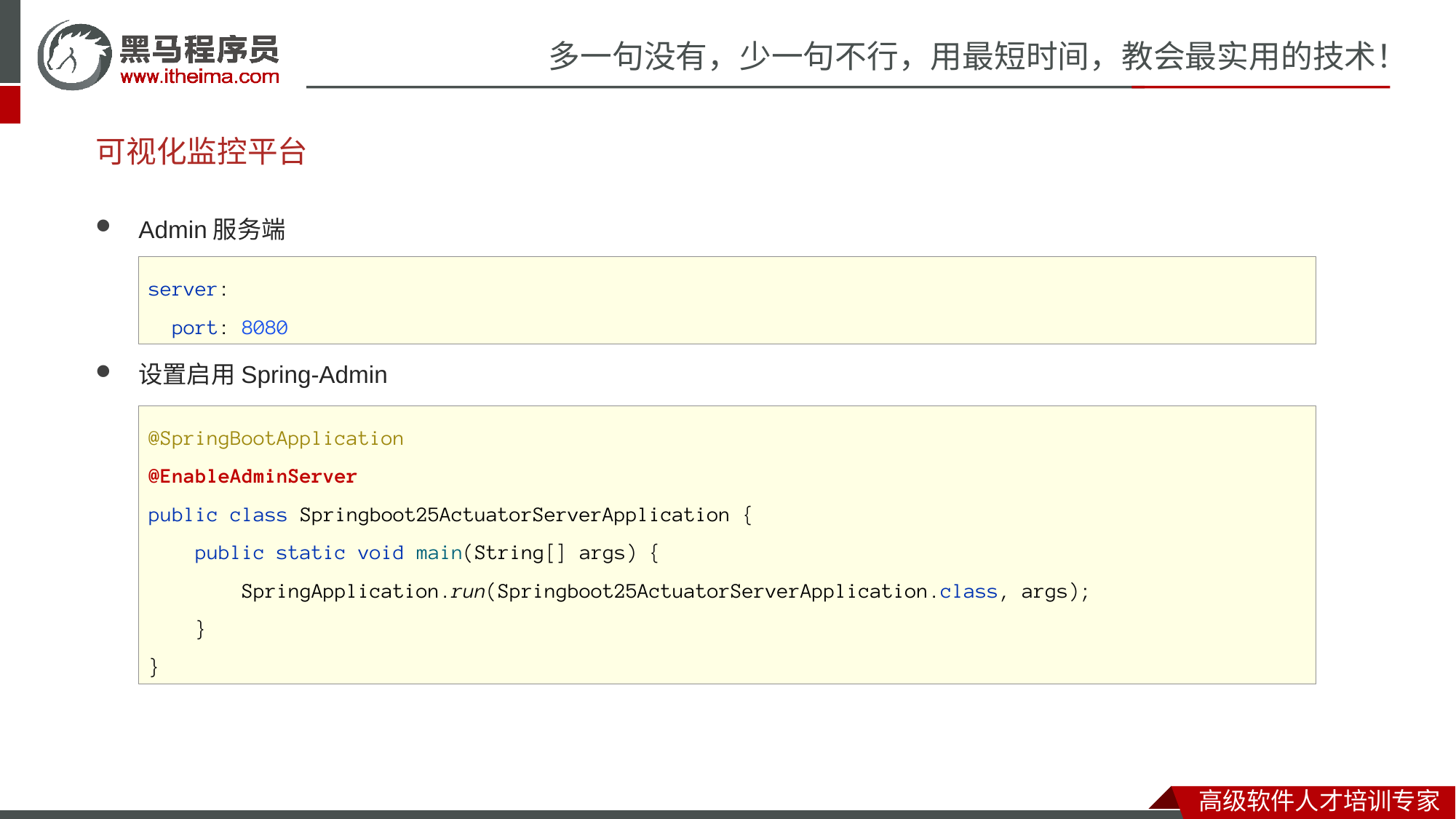

# 可视化监控平台
Admin服务端

设置启用Spring-Admin

server:
  port: 8080
@SpringBootApplication
@EnableAdminServer
public class Springboot25ActuatorServerApplication {
    public static void main(String[] args) {
        SpringApplication.run(Springboot25ActuatorServerApplication.class, args);
    }
}